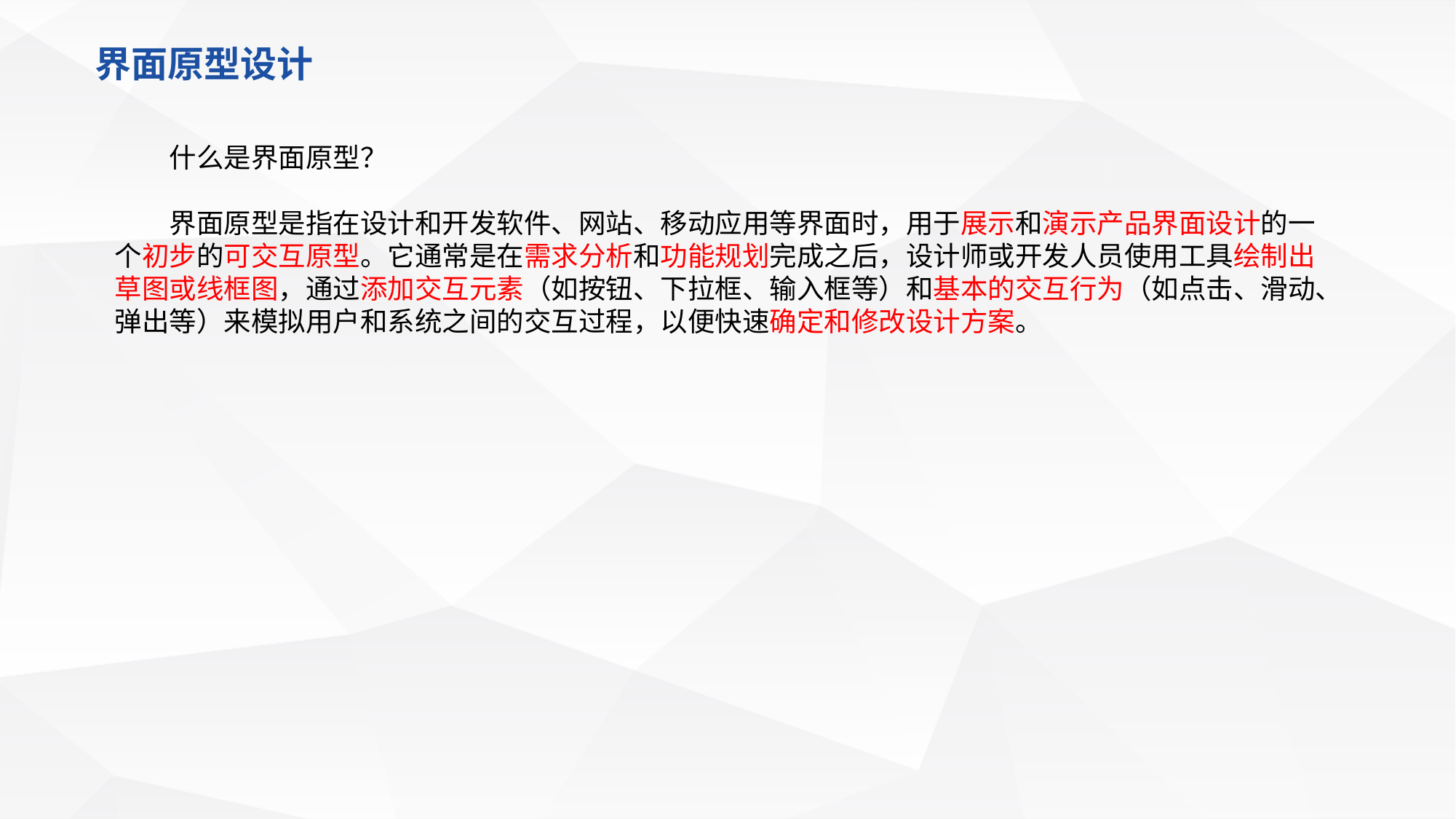

界面原型设计
什么是界面原型？

界面原型是指在设计和开发软件、网站、移动应用等界面时，用于展示和演示产品界面设计的一个初步的可交互原型。它通常是在需求分析和功能规划完成之后，设计师或开发人员使用工具绘制出草图或线框图，通过添加交互元素（如按钮、下拉框、输入框等）和基本的交互行为（如点击、滑动、弹出等）来模拟用户和系统之间的交互过程，以便快速确定和修改设计方案。